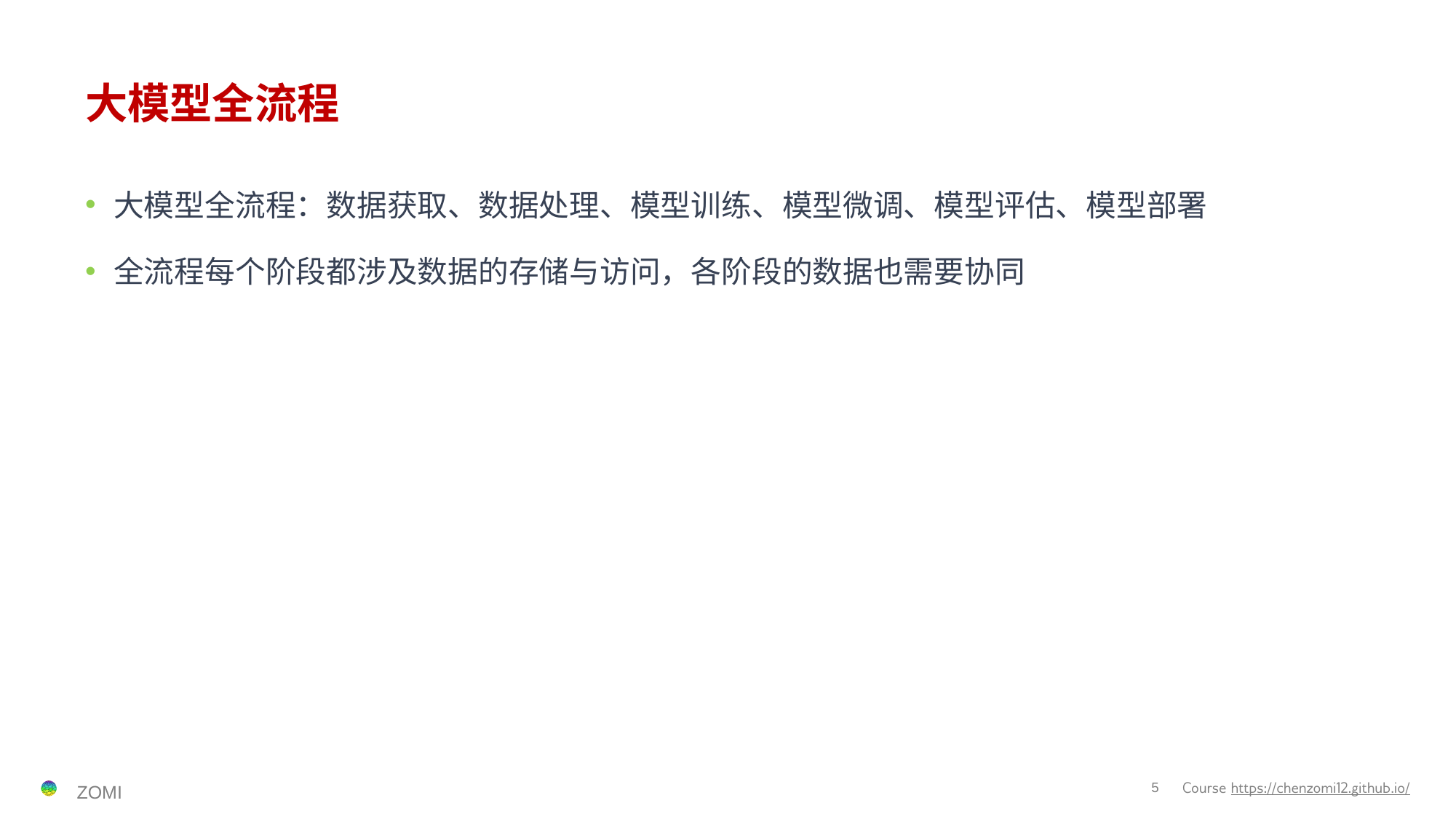

# 大模型全流程
大模型全流程：数据获取、数据处理、模型训练、模型微调、模型评估、模型部署
全流程每个阶段都涉及数据的存储与访问，各阶段的数据也需要协同